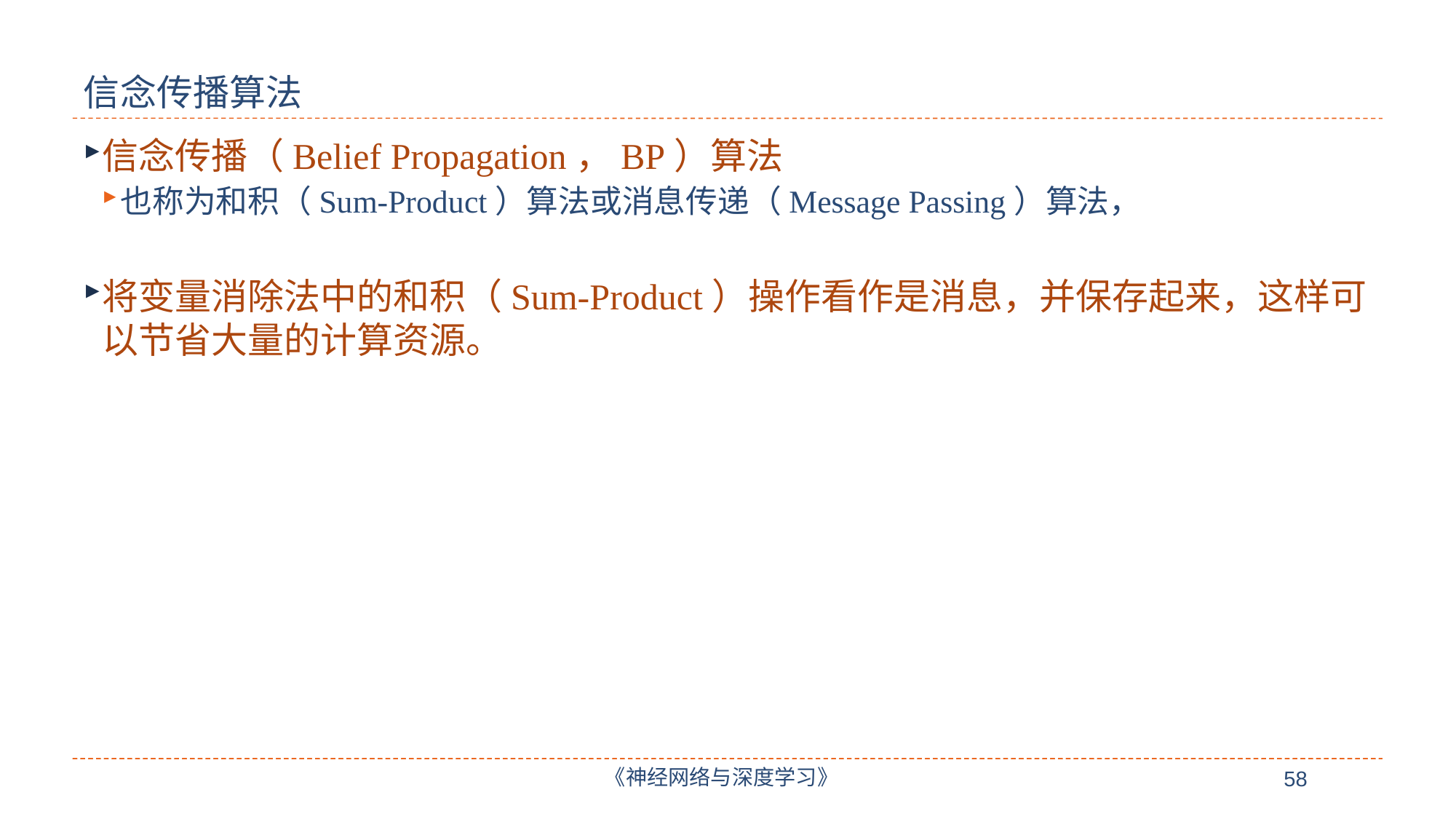

# 信念传播算法
信念传播（Belief Propagation，BP）算法
也称为和积（Sum-Product）算法或消息传递（Message Passing）算法，

将变量消除法中的和积（Sum-Product）操作看作是消息，并保存起来，这样可以节省大量的计算资源。